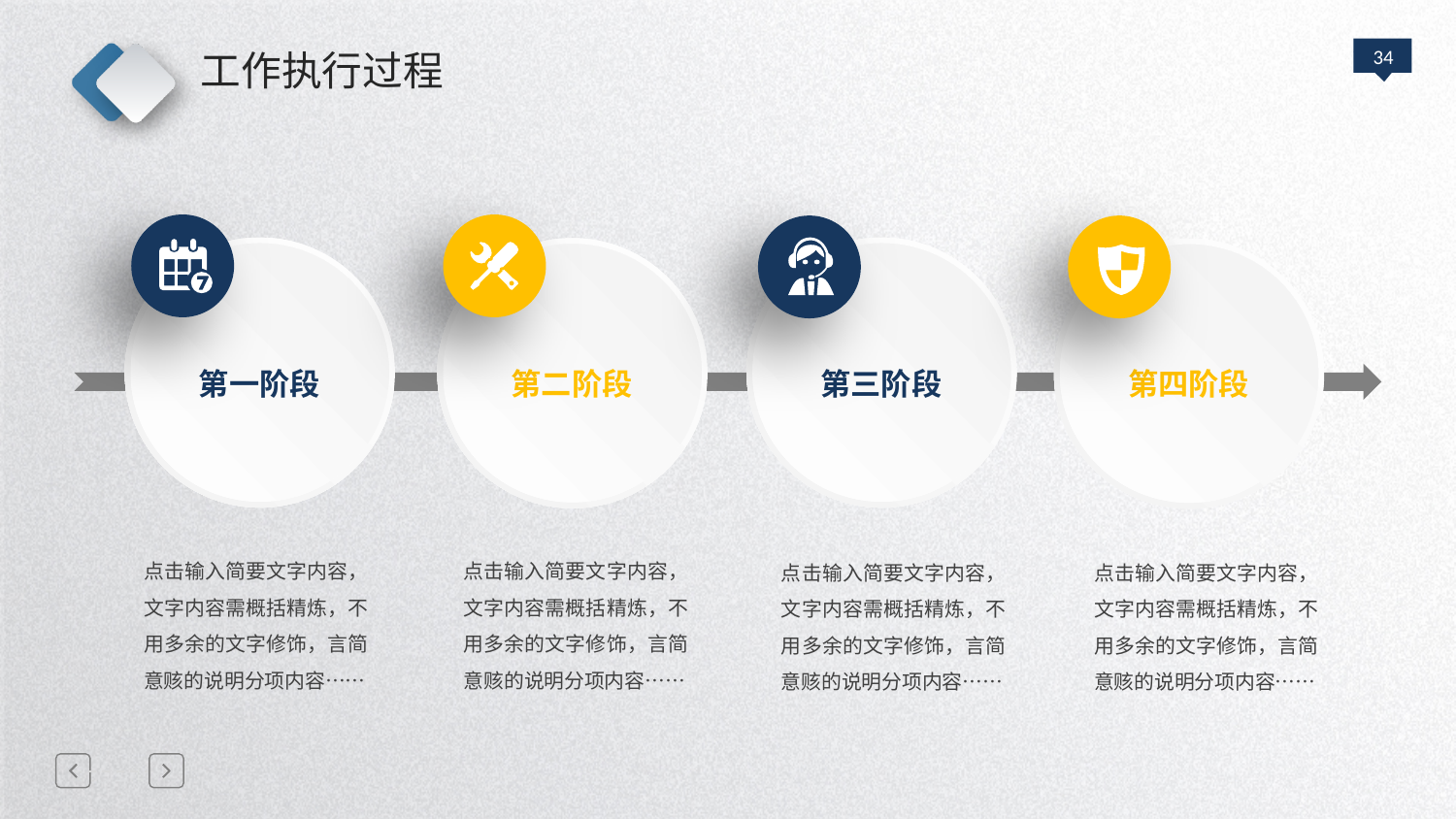

工作执行过程

第一阶段

第三阶段

第二阶段

第四阶段

点击输入简要文字内容，文字内容需概括精炼，不用多余的文字修饰，言简意赅的说明分项内容……
点击输入简要文字内容，文字内容需概括精炼，不用多余的文字修饰，言简意赅的说明分项内容……
点击输入简要文字内容，文字内容需概括精炼，不用多余的文字修饰，言简意赅的说明分项内容……
点击输入简要文字内容，文字内容需概括精炼，不用多余的文字修饰，言简意赅的说明分项内容……
延迟符